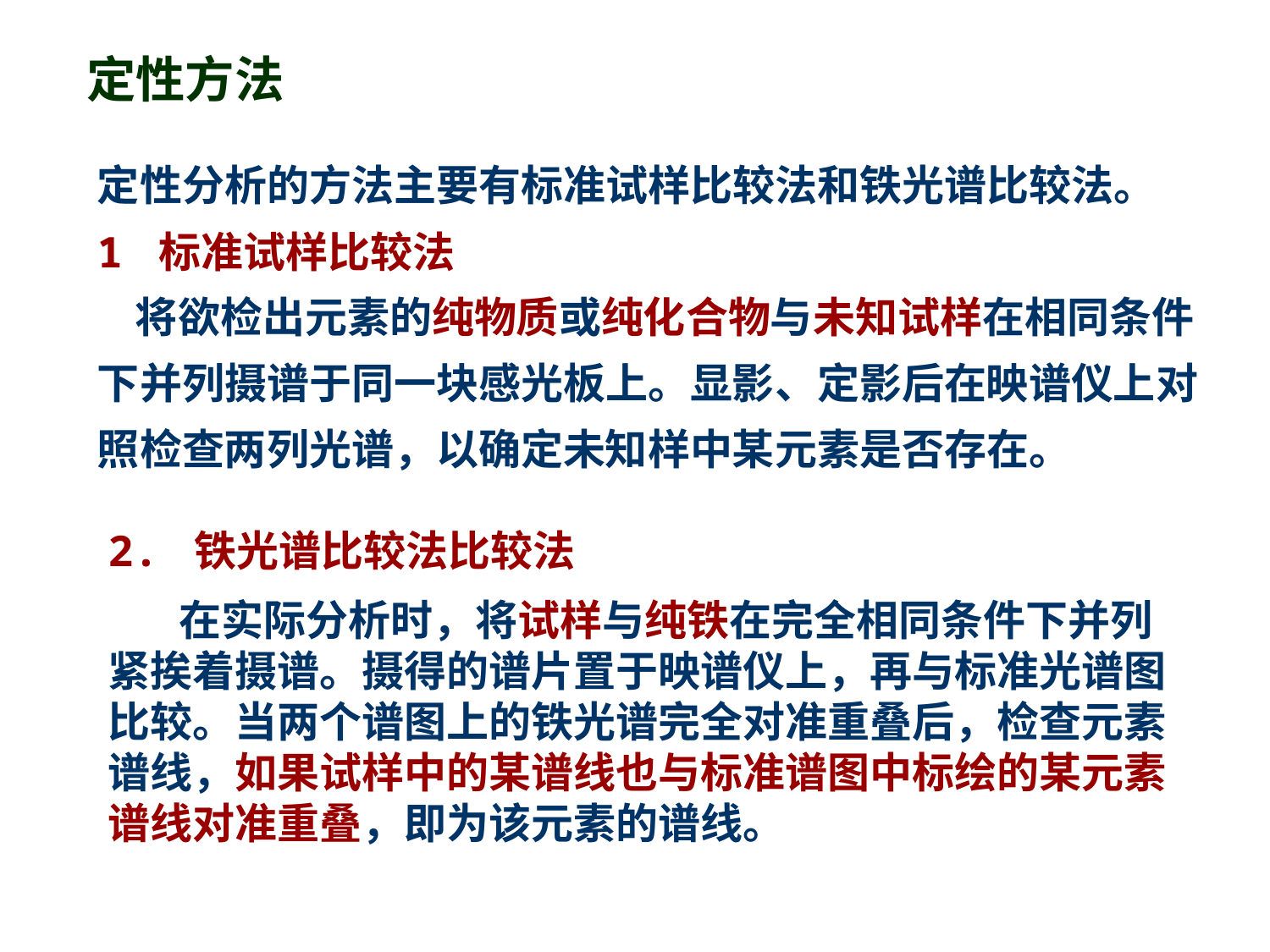

定性方法
定性分析的方法主要有标准试样比较法和铁光谱比较法。
1 标准试样比较法
    将欲检出元素的纯物质或纯化合物与未知试样在相同条件下并列摄谱于同一块感光板上。显影、定影后在映谱仪上对照检查两列光谱，以确定未知样中某元素是否存在。
2. 铁光谱比较法比较法
       在实际分析时，将试样与纯铁在完全相同条件下并列紧挨着摄谱。摄得的谱片置于映谱仪上，再与标准光谱图比较。当两个谱图上的铁光谱完全对准重叠后，检查元素谱线，如果试样中的某谱线也与标准谱图中标绘的某元素谱线对准重叠，即为该元素的谱线。